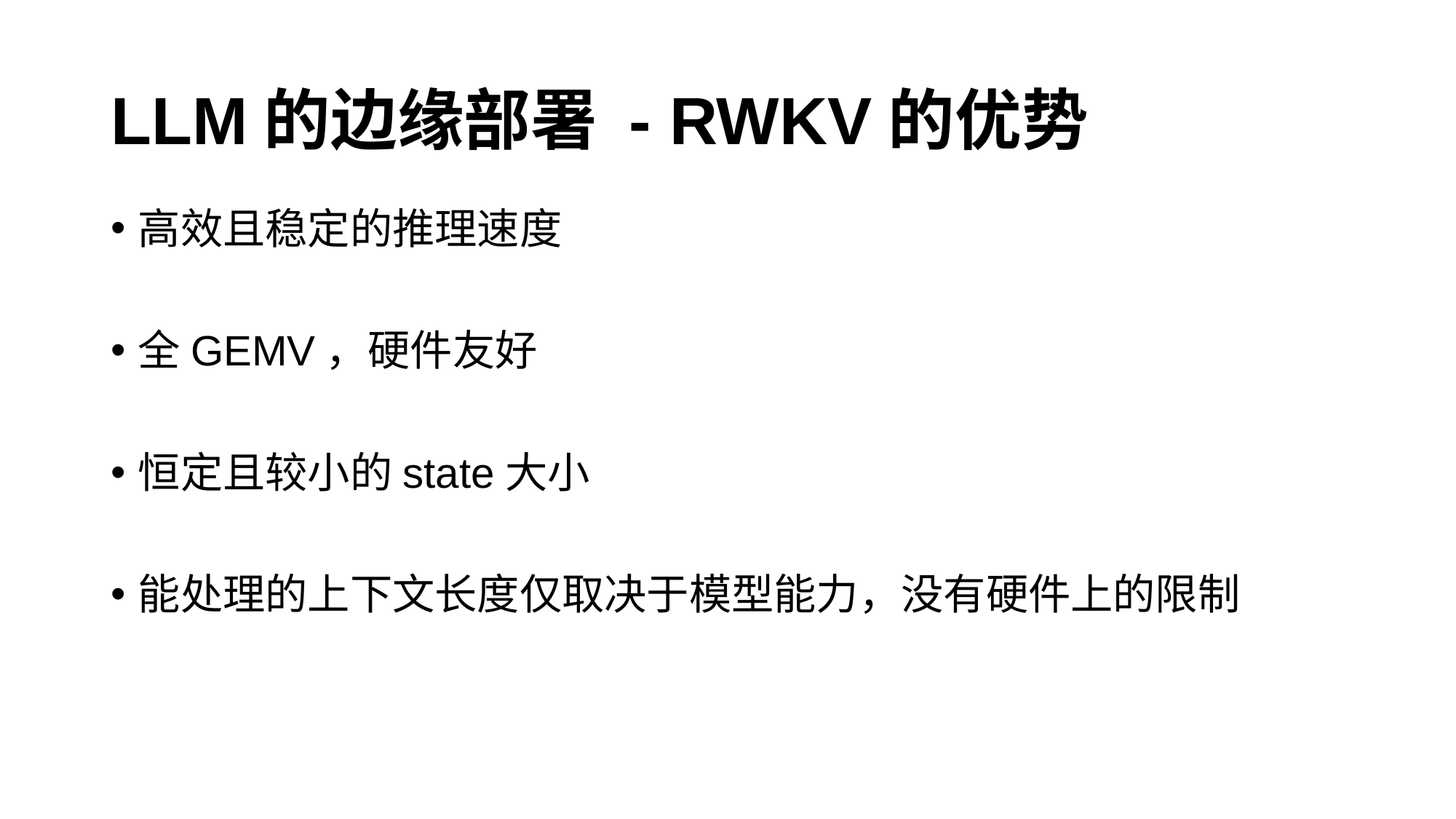

# LLM的边缘部署 - RWKV的优势
高效且稳定的推理速度

全GEMV，硬件友好

恒定且较小的state大小

能处理的上下文长度仅取决于模型能力，没有硬件上的限制